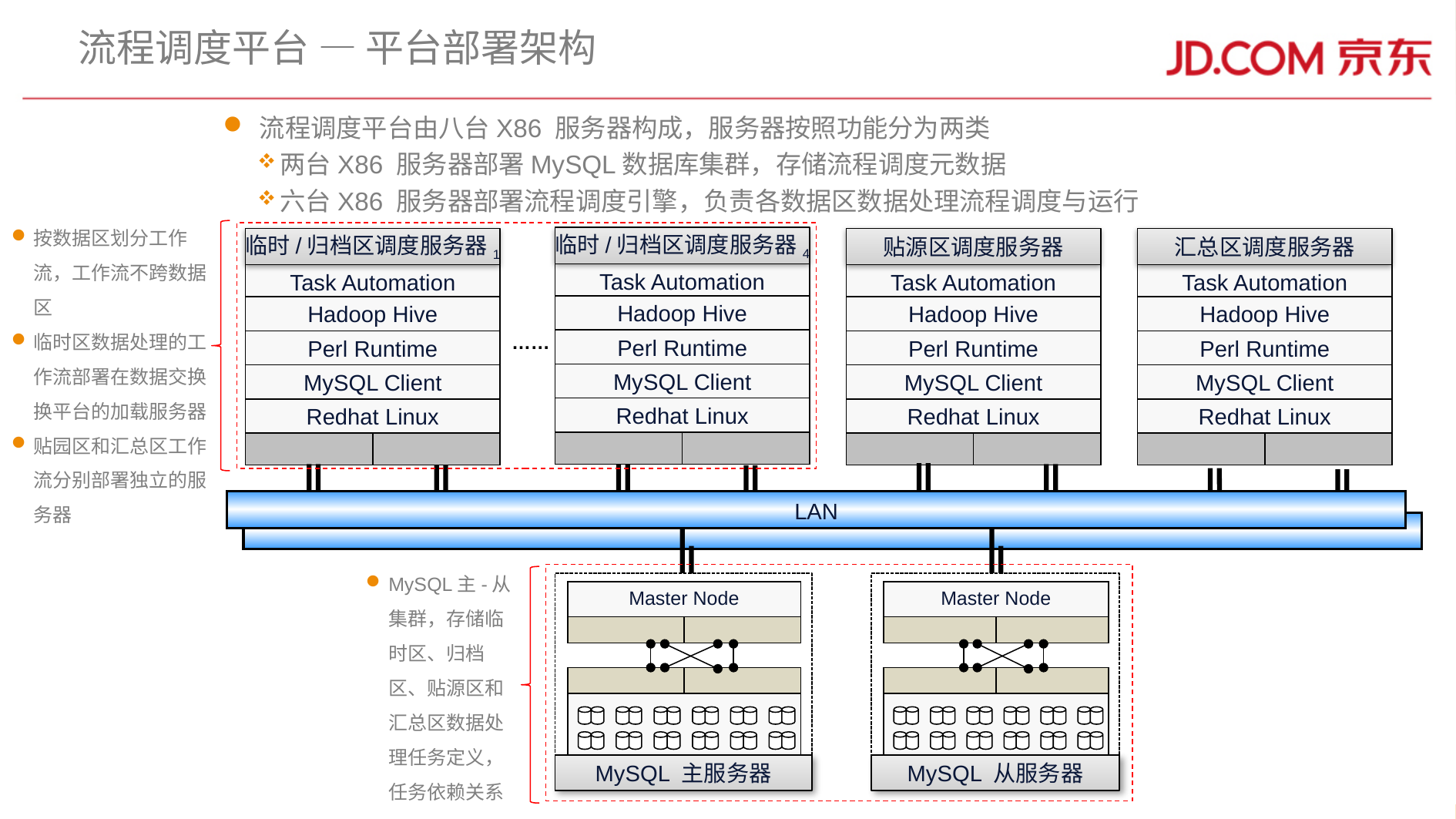

# 流程调度平台 — 平台部署架构
流程调度平台由八台X86 服务器构成，服务器按照功能分为两类
两台X86 服务器部署MySQL数据库集群，存储流程调度元数据
六台X86 服务器部署流程调度引擎，负责各数据区数据处理流程调度与运行
按数据区划分工作流，工作流不跨数据区
临时区数据处理的工作流部署在数据交换换平台的加载服务器
贴园区和汇总区工作流分别部署独立的服务器

临时/归档区调度服务器4
Task Automation
Hadoop Hive
Perl Runtime
MySQL Client
Redhat Linux

临时/归档区调度服务器1
Task Automation
Hadoop Hive
Perl Runtime
MySQL Client
Redhat Linux

贴源区调度服务器
Task Automation
Hadoop Hive
Perl Runtime
MySQL Client
Redhat Linux

汇总区调度服务器
Task Automation
Hadoop Hive
Perl Runtime
MySQL Client
Redhat Linux

……

LAN

MySQL主-从集群，存储临时区、归档区、贴源区和汇总区数据处理任务定义，任务依赖关系

Master Node
Master Node

MySQL 主服务器
MySQL 从服务器